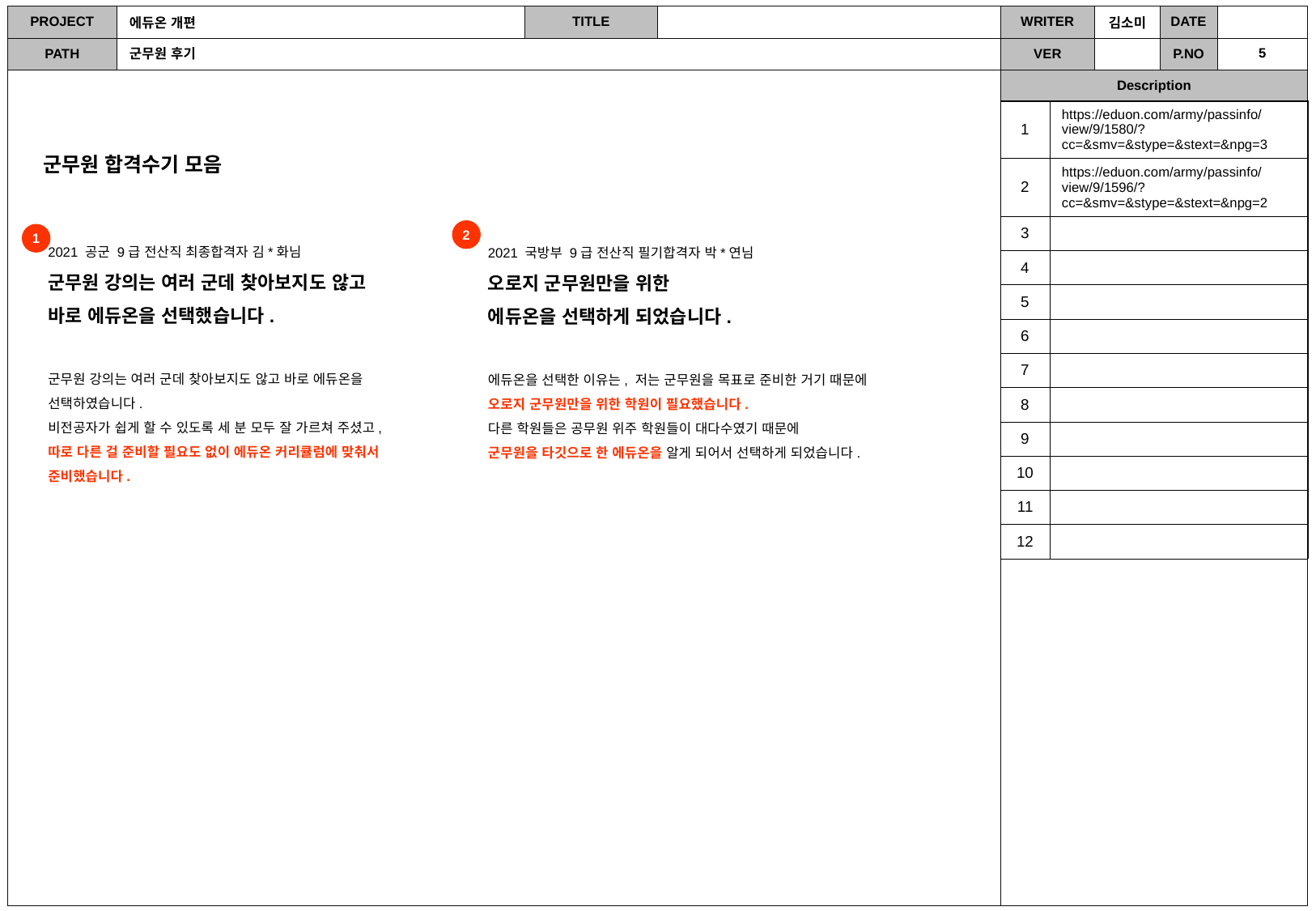

에듀온 개편
5
군무원 후기
| 1 | https://eduon.com/army/passinfo/view/9/1580/?cc=&smv=&stype=&stext=&npg=3 |
| --- | --- |
| 2 | https://eduon.com/army/passinfo/view/9/1596/?cc=&smv=&stype=&stext=&npg=2 |
| 3 |  |
| 4 |  |
| 5 |  |
| 6 |  |
| 7 |  |
| 8 |  |
| 9 |  |
| 10 |  |
| 11 |  |
| 12 |  |
군무원 합격수기 모음
2
1
2021 공군 9급 전산직 최종합격자 김*화님
군무원 강의는 여러 군데 찾아보지도 않고
바로 에듀온을 선택했습니다.

군무원 강의는 여러 군데 찾아보지도 않고 바로 에듀온을 선택하였습니다.
비전공자가 쉽게 할 수 있도록 세 분 모두 잘 가르쳐 주셨고,
따로 다른 걸 준비할 필요도 없이 에듀온 커리큘럼에 맞춰서 준비했습니다.
2021 국방부 9급 전산직 필기합격자 박*연님
오로지 군무원만을 위한
에듀온을 선택하게 되었습니다.

에듀온을 선택한 이유는, 저는 군무원을 목표로 준비한 거기 때문에 오로지 군무원만을 위한 학원이 필요했습니다.
다른 학원들은 공무원 위주 학원들이 대다수였기 때문에
군무원을 타깃으로 한 에듀온을 알게 되어서 선택하게 되었습니다.